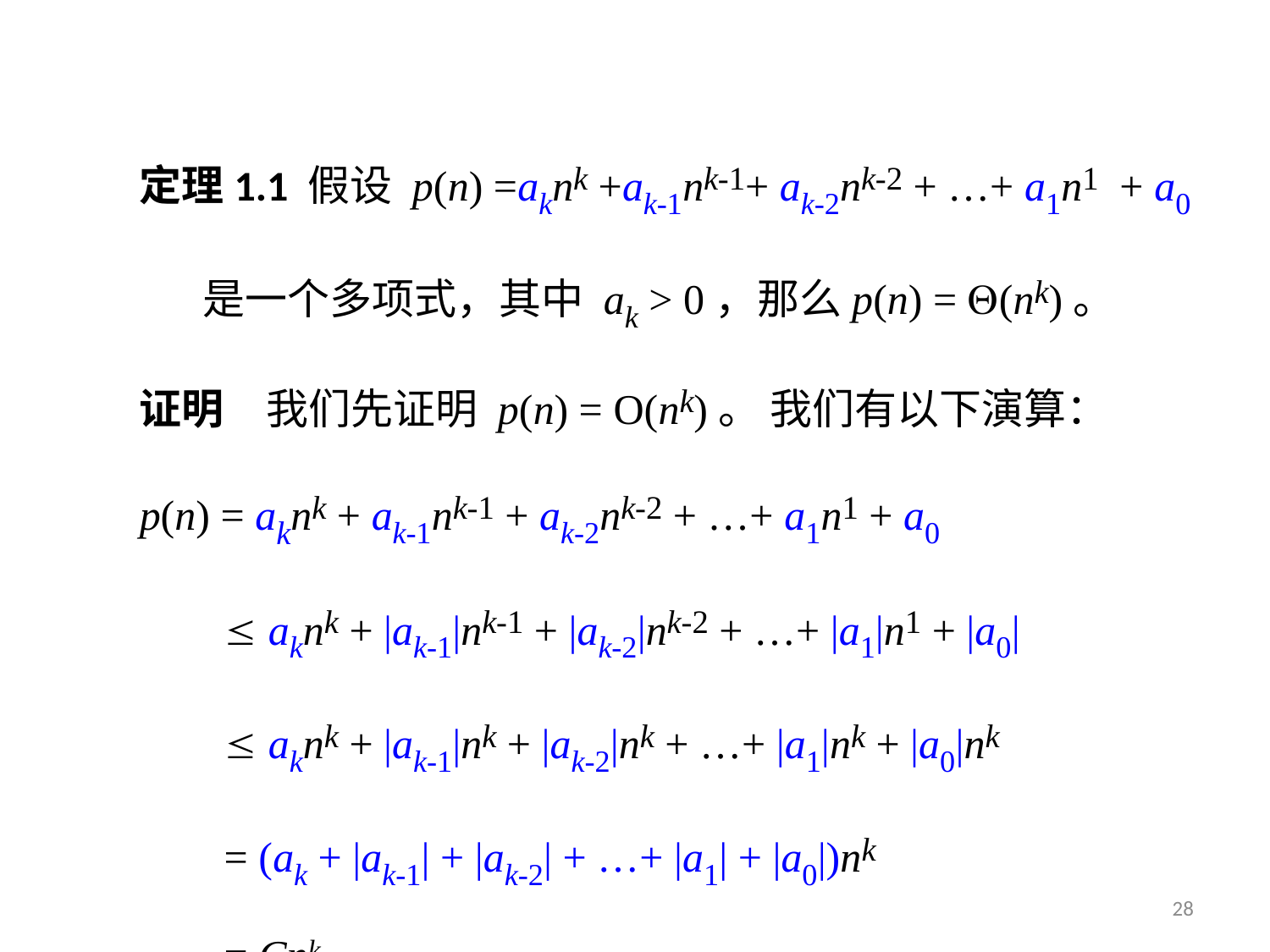

定理1.1 假设 p(n) =aknk +ak-1nk-1+ ak-2nk-2 + …+ a1n1  + a0 是一个多项式，其中 ak > 0，那么p(n) = Θ(nk)。
证明	我们先证明 p(n) = O(nk)。 我们有以下演算：
p(n) = aknk + ak-1nk-1 + ak-2nk-2 + …+ a1n1 + a0
        ≤ aknk + |ak-1|nk-1 + |ak-2|nk-2 + …+ |a1|n1 + |a0|
        ≤ aknk + |ak-1|nk + |ak-2|nk + …+ |a1|nk + |a0|nk
        = (ak + |ak-1| + |ak-2| + …+ |a1| + |a0|)nk
        = Cnk
这里，常数C = (ak + |ak-1| + |ak-2| + …+ |a1| + |a0|) > 0 ，
所以	p(n) = O(nk)。
28